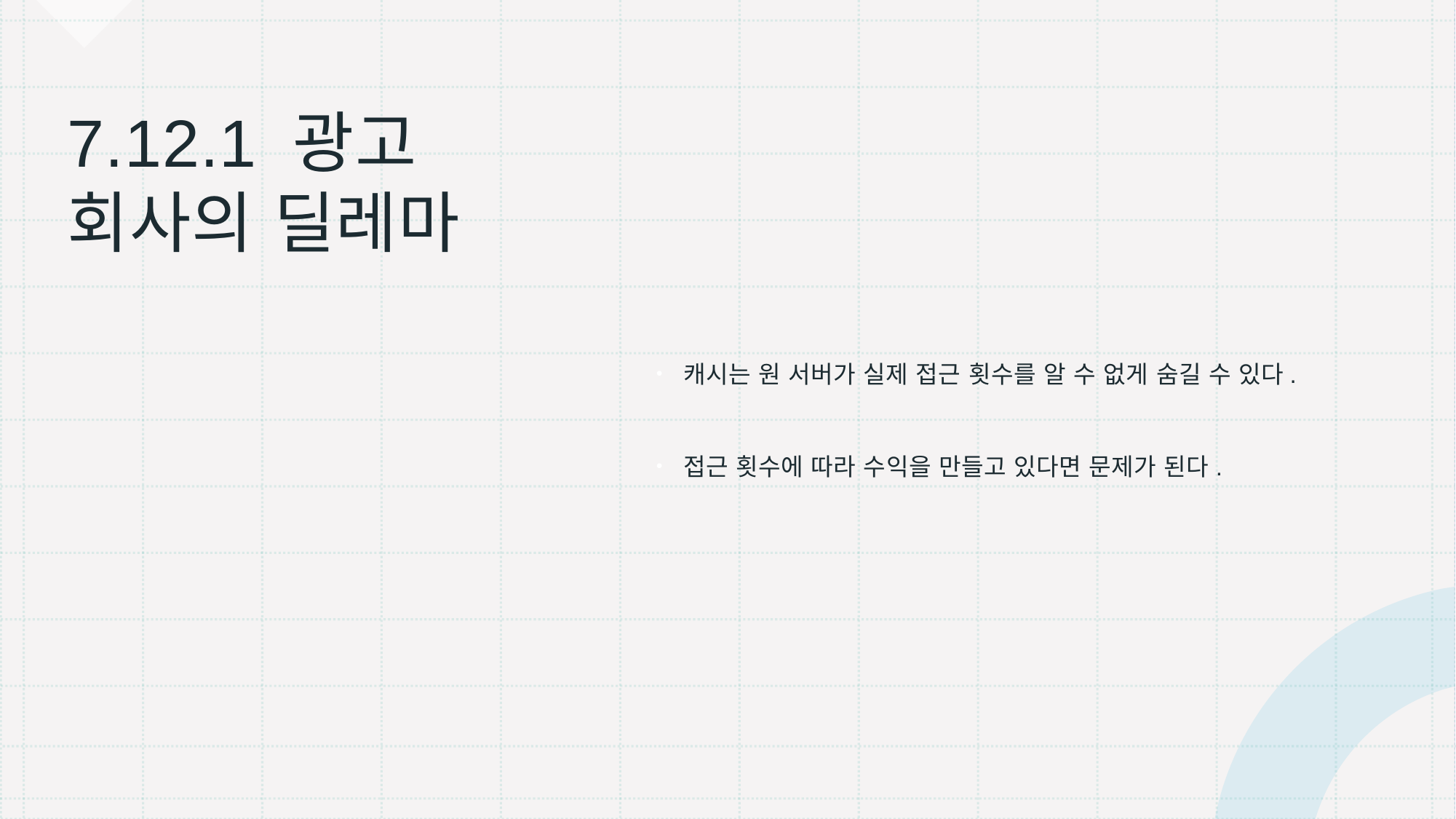

캐시는 원 서버가 실제 접근 횟수를 알 수 없게 숨길 수 있다.

접근 횟수에 따라 수익을 만들고 있다면 문제가 된다.
# 7.12.1 광고 회사의 딜레마